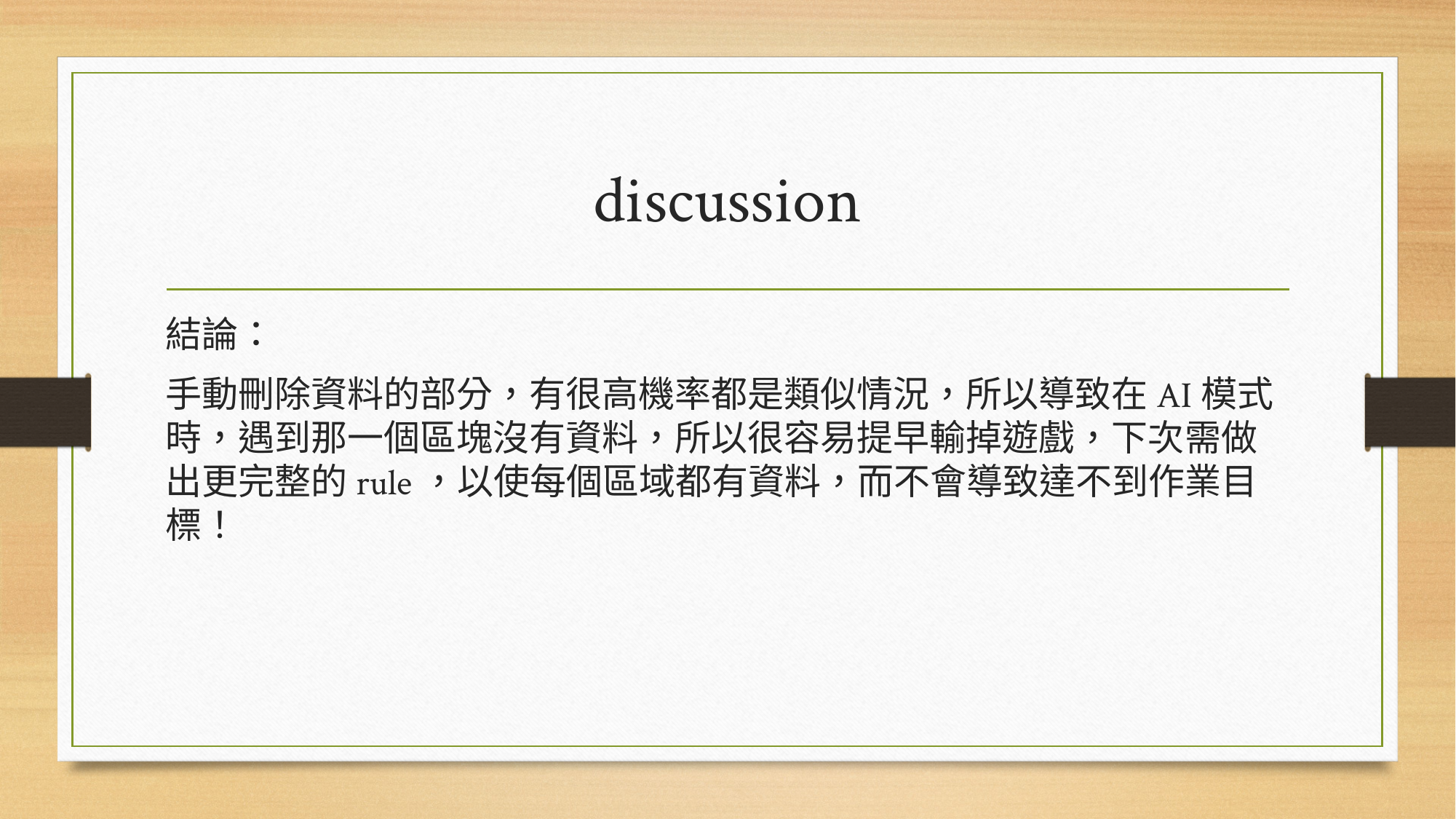

# discussion
結論：
手動刪除資料的部分，有很高機率都是類似情況，所以導致在AI模式時，遇到那一個區塊沒有資料，所以很容易提早輸掉遊戲，下次需做出更完整的rule，以使每個區域都有資料，而不會導致達不到作業目標！